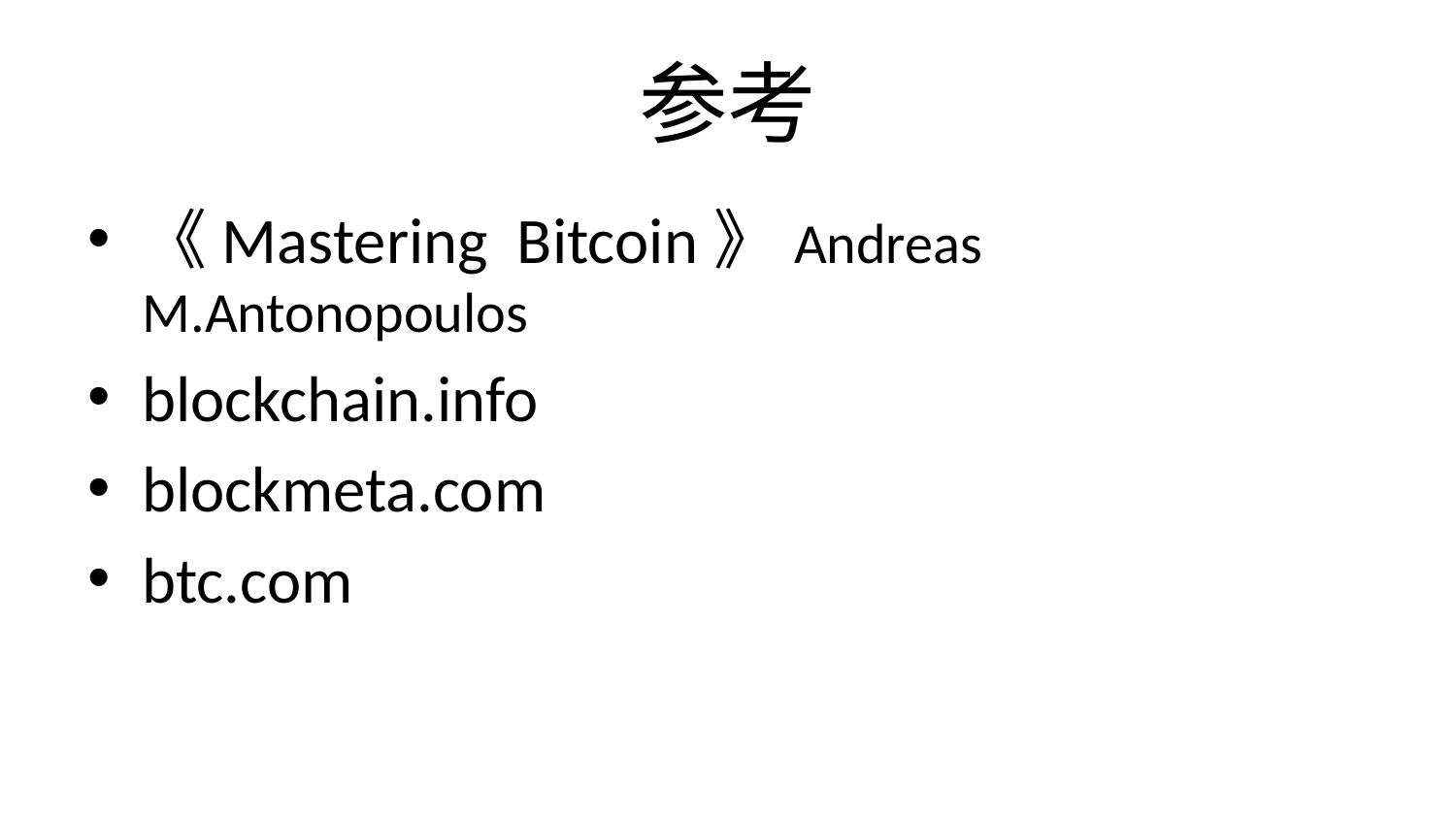

# 参考
《Mastering  Bitcoin》Andreas M.Antonopoulos
blockchain.info
blockmeta.com
btc.com